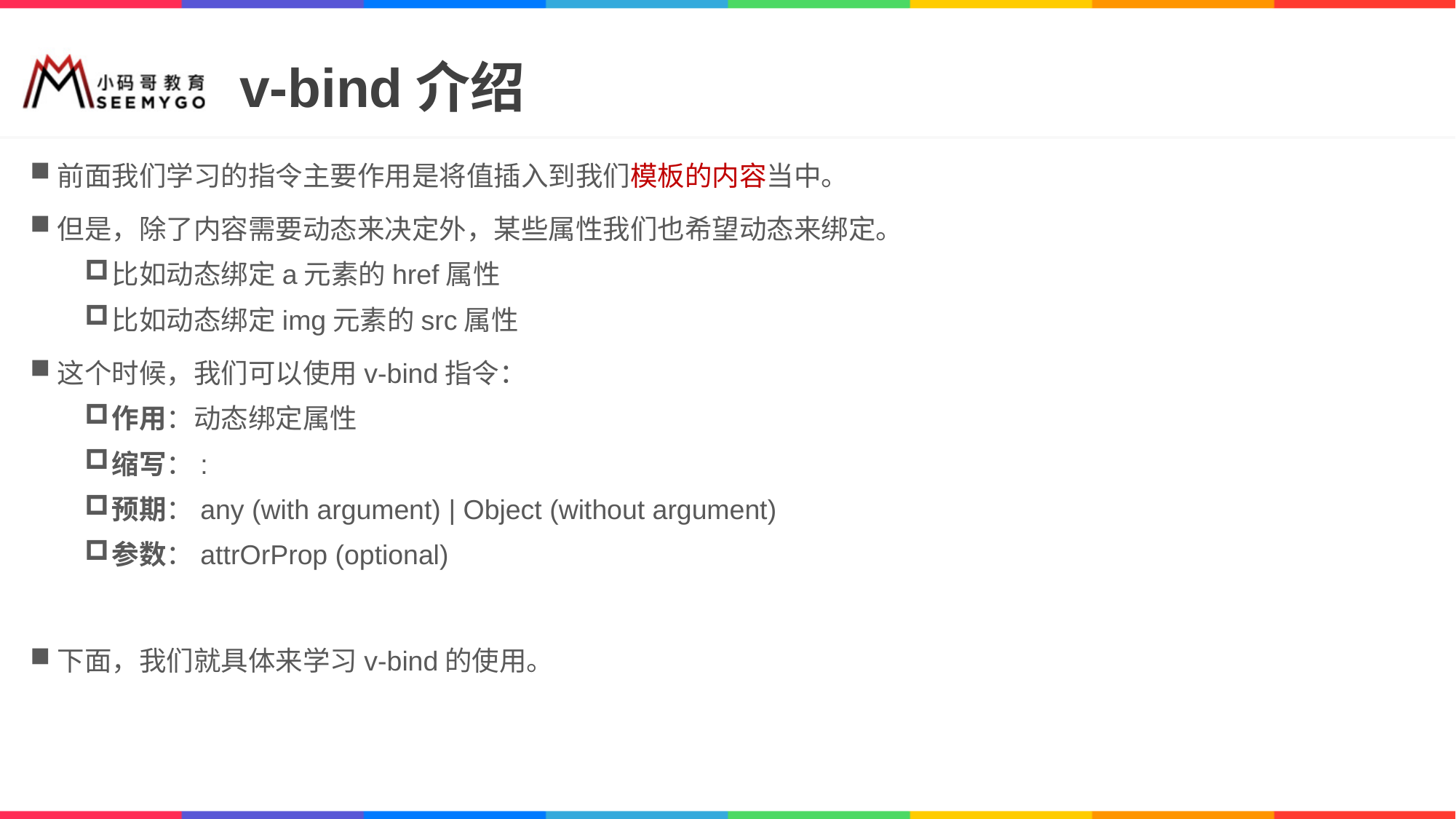

# v-bind介绍
前面我们学习的指令主要作用是将值插入到我们模板的内容当中。
但是，除了内容需要动态来决定外，某些属性我们也希望动态来绑定。
比如动态绑定a元素的href属性
比如动态绑定img元素的src属性
这个时候，我们可以使用v-bind指令：
作用：动态绑定属性
缩写：:
预期：any (with argument) | Object (without argument)
参数：attrOrProp (optional)

下面，我们就具体来学习v-bind的使用。